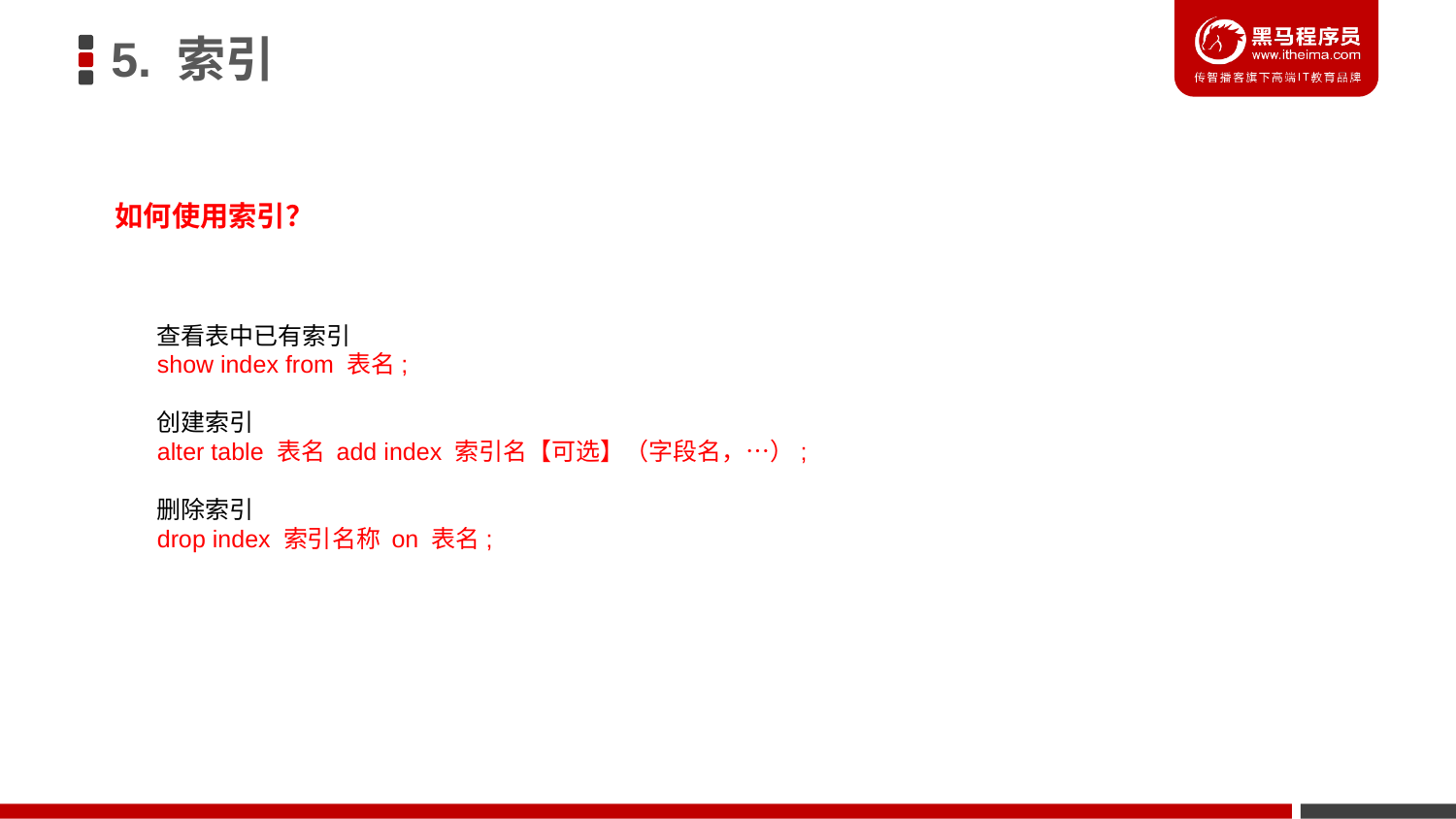

5. 索引
如何使用索引？
查看表中已有索引
show index from 表名;

创建索引
alter table 表名 add index 索引名【可选】（字段名，…）;

删除索引
drop index 索引名称 on 表名;